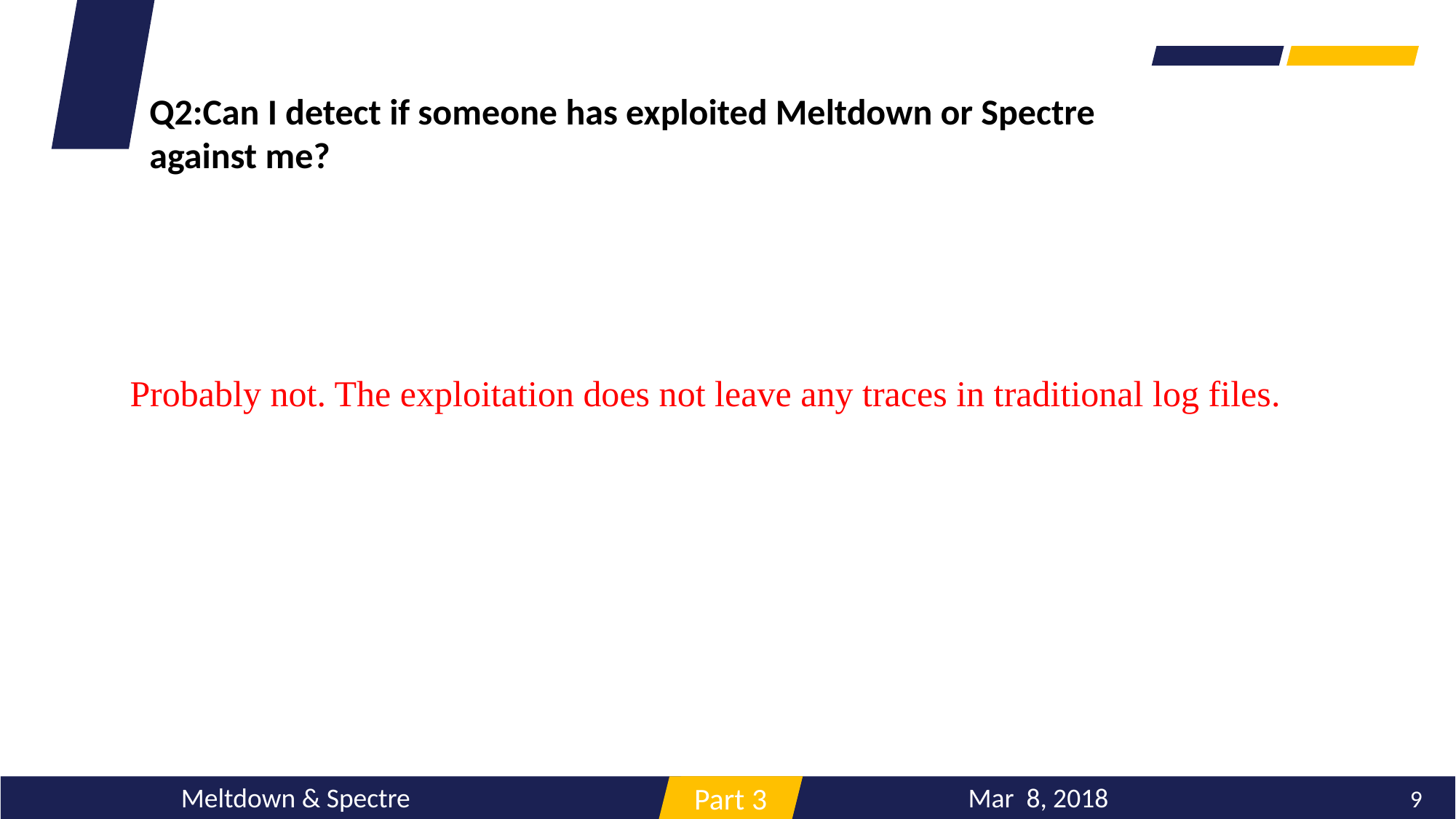

Q2:Can I detect if someone has exploited Meltdown or Spectre
against me?
Probably not. The exploitation does not leave any traces in traditional log files.
海量数据
Mar  8, 2018
Meltdown & Spectre
9

Part 3